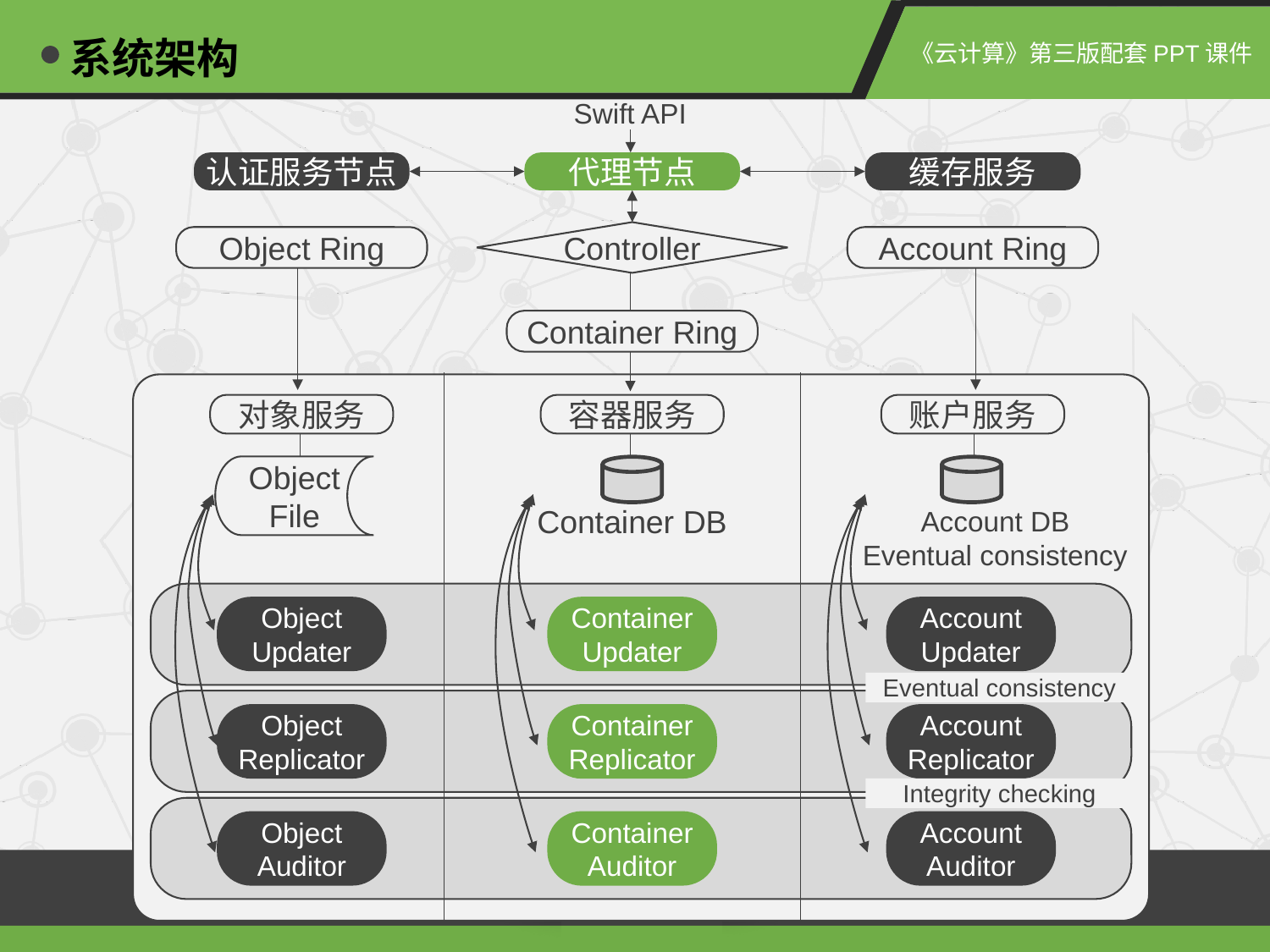

系统架构

Swift API
认证服务节点
代理节点
缓存服务
Controller
Object Ring
Account Ring
Container Ring

对象服务
容器服务
账户服务
Object File

Container DB
Account DB
Eventual consistency

Object Updater
Container
Updater
Account
Updater
Eventual consistency

Object Replicator
Container
Replicator
Account
Replicator
Integrity checking

Object Auditor
Container
Auditor
Account
Auditor